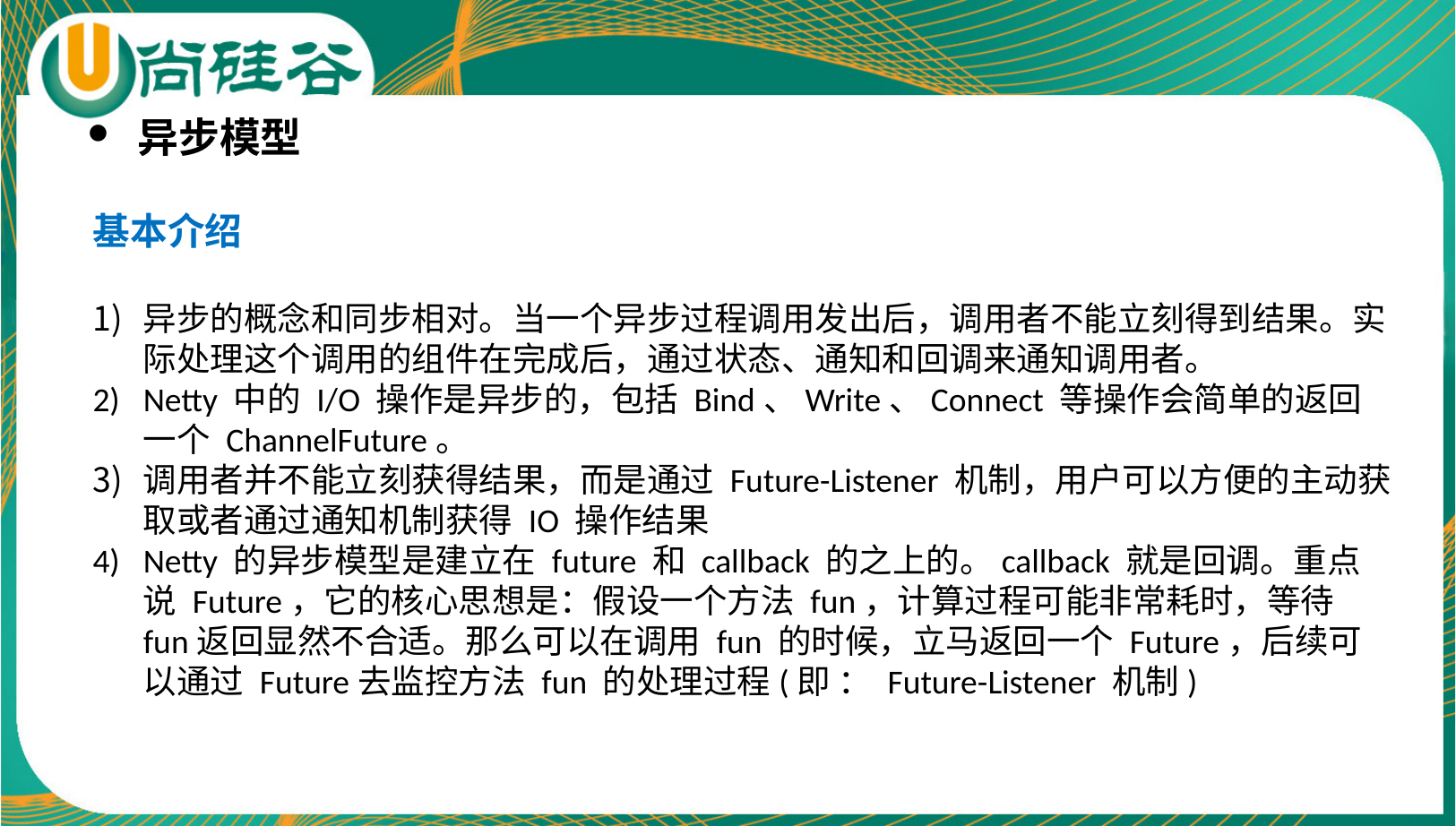

异步模型
基本介绍

异步的概念和同步相对。当一个异步过程调用发出后，调用者不能立刻得到结果。实际处理这个调用的组件在完成后，通过状态、通知和回调来通知调用者。
Netty 中的 I/O 操作是异步的，包括 Bind、Write、Connect 等操作会简单的返回一个 ChannelFuture。
调用者并不能立刻获得结果，而是通过 Future-Listener 机制，用户可以方便的主动获取或者通过通知机制获得 IO 操作结果
Netty 的异步模型是建立在 future 和 callback 的之上的。callback 就是回调。重点说 Future，它的核心思想是：假设一个方法 fun，计算过程可能非常耗时，等待 fun返回显然不合适。那么可以在调用 fun 的时候，立马返回一个 Future，后续可以通过 Future去监控方法 fun 的处理过程(即 ： Future-Listener 机制)